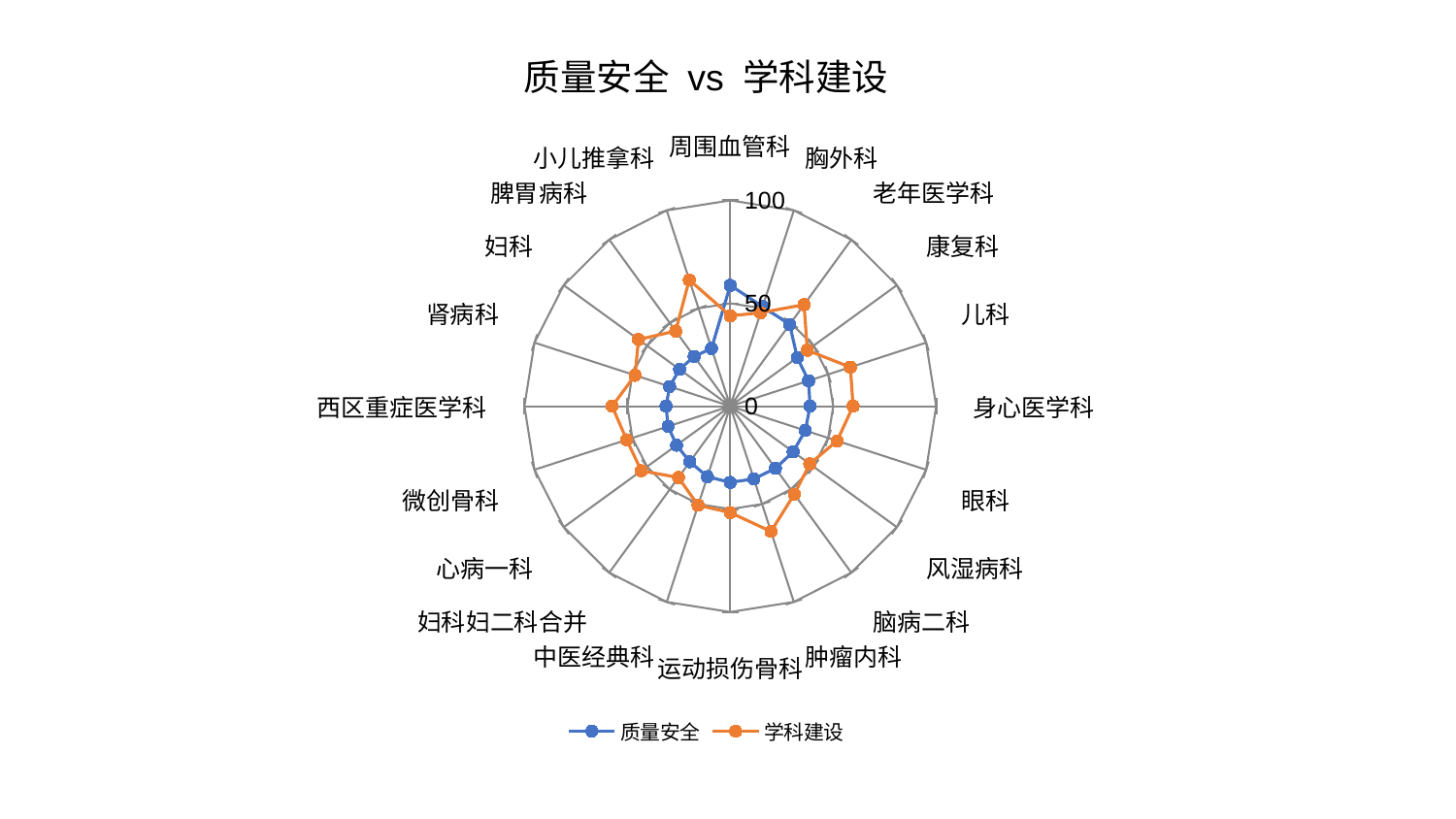

### Chart: 质量安全 vs 学科建设

| Category | 质量安全 | 学科建设 |
|---|---|---|
| 周围血管科 | 58.742418471370755 | 43.88509184482665 |
| 胸外科 | 50.85539456004875 | 47.745339703705724 |
| 老年医学科 | 49.089216686468816 | 60.992028575827064 |
| 康复科 | 40.21889342498635 | 46.265218988947254 |
| 儿科 | 39.972910787463846 | 61.330125201770535 |
| 身心医学科 | 38.77283508899379 | 59.65029310593578 |
| 眼科 | 38.29434091095412 | 54.563405880897335 |
| 风湿病科 | 37.74855097918088 | 47.71975156291374 |
| 脑病二科 | 37.33878885776824 | 52.899124386118594 |
| 肿瘤内科 | 37.14512910441274 | 63.99545682777716 |
| 运动损伤骨科 | 37.05017577263199 | 51.71041690225002 |
| 中医经典科 | 36.02015241010564 | 50.63238375061392 |
| 妇科妇二科合并 | 33.395321448289785 | 42.853266078079386 |
| 心病一科 | 32.28265292447558 | 53.414863290502 |
| 微创骨科 | 31.785215843268798 | 52.940195291921256 |
| 西区重症医学科 | 31.21742637463558 | 57.424365197036344 |
| 肾病科 | 30.995349270072474 | 48.6357591434979 |
| 妇科 | 30.43459528384965 | 55.13651835263086 |
| 脾胃病科 | 29.900371168451944 | 45.140141185286794 |
| 小儿推拿科 | 29.48510064370788 | 64.51681511906881 |
4